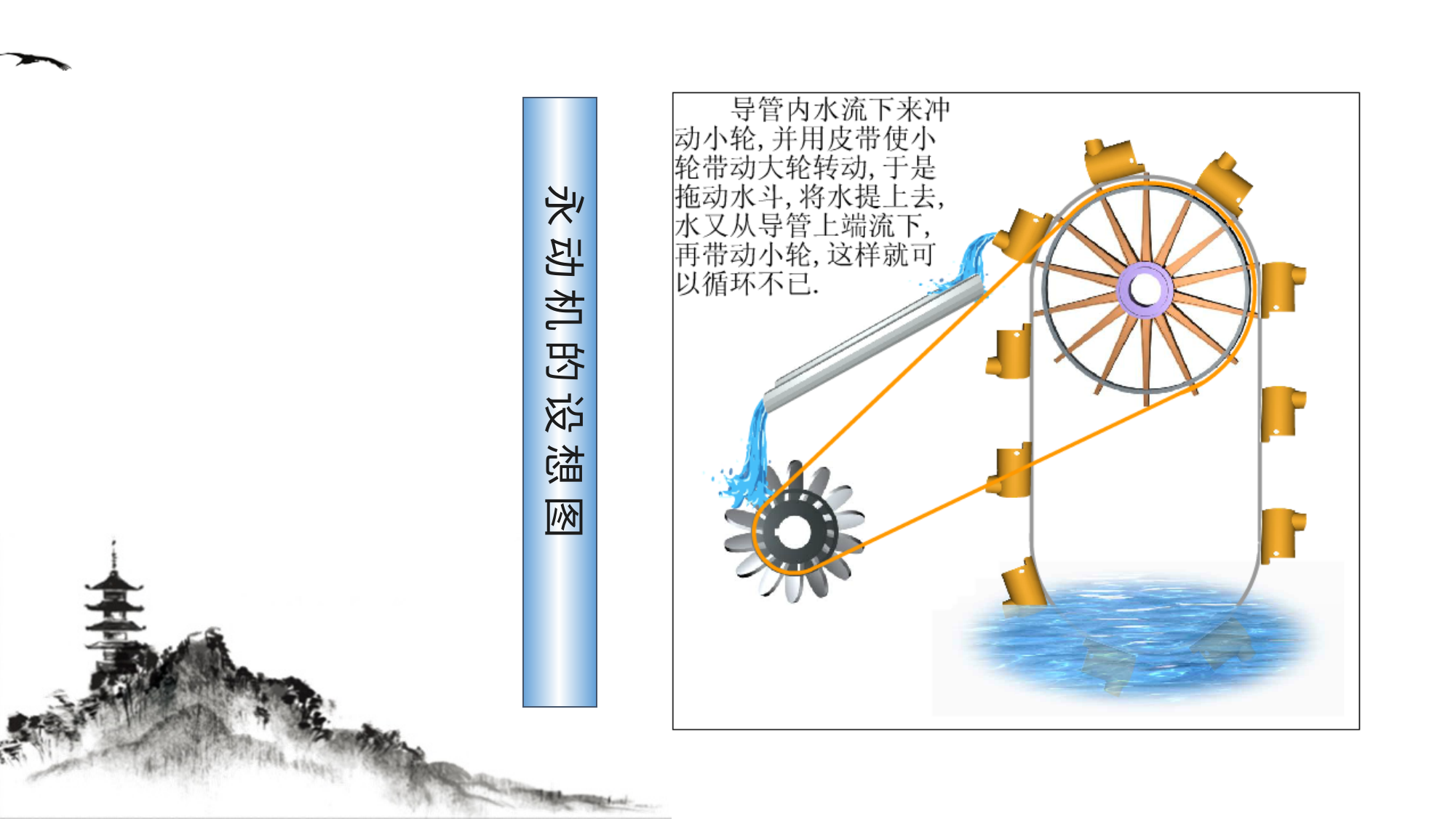

永 动 机 的 设 想 图